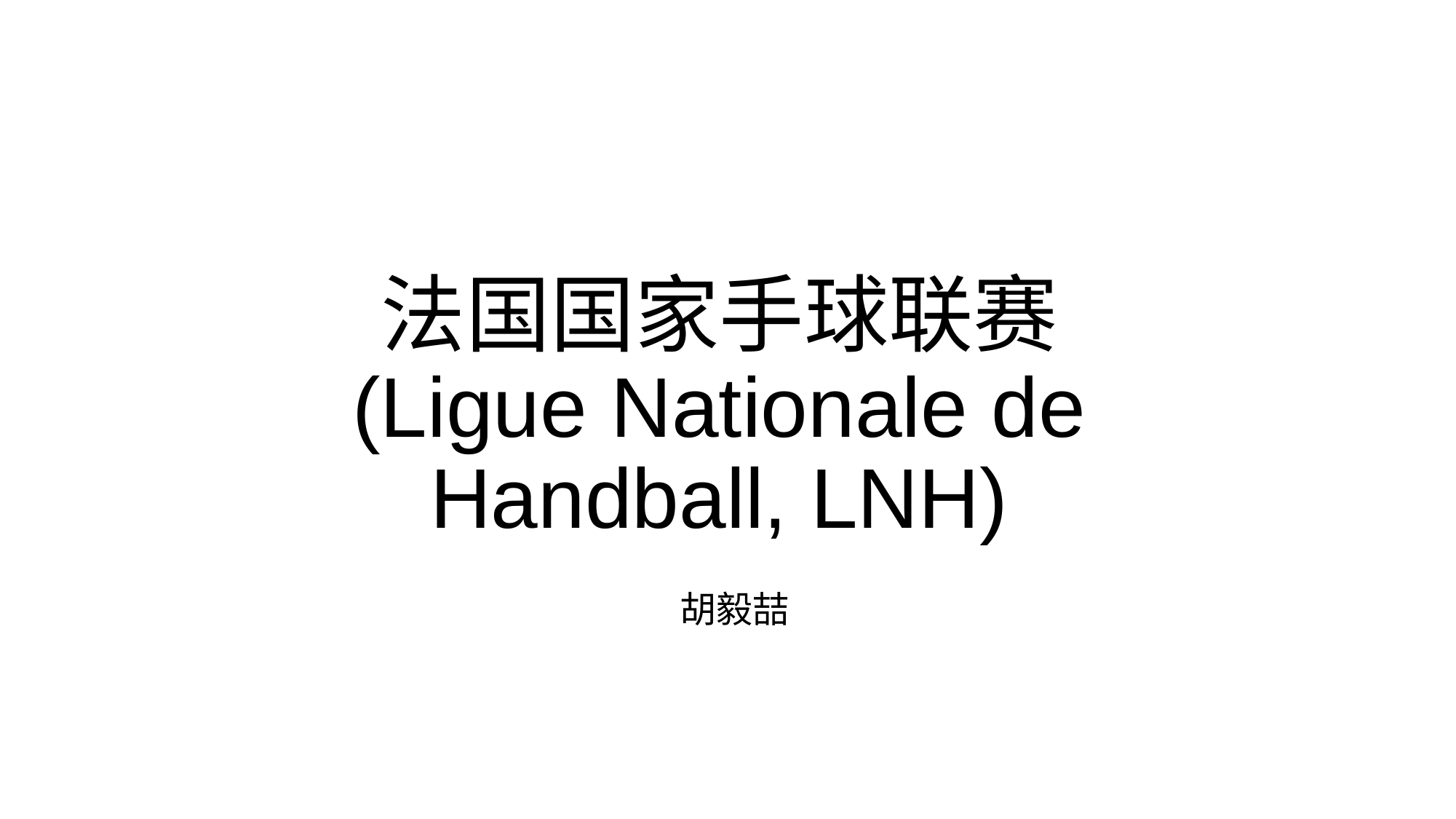

# 法国国家手球联赛 (Ligue Nationale de Handball, LNH)
胡毅喆